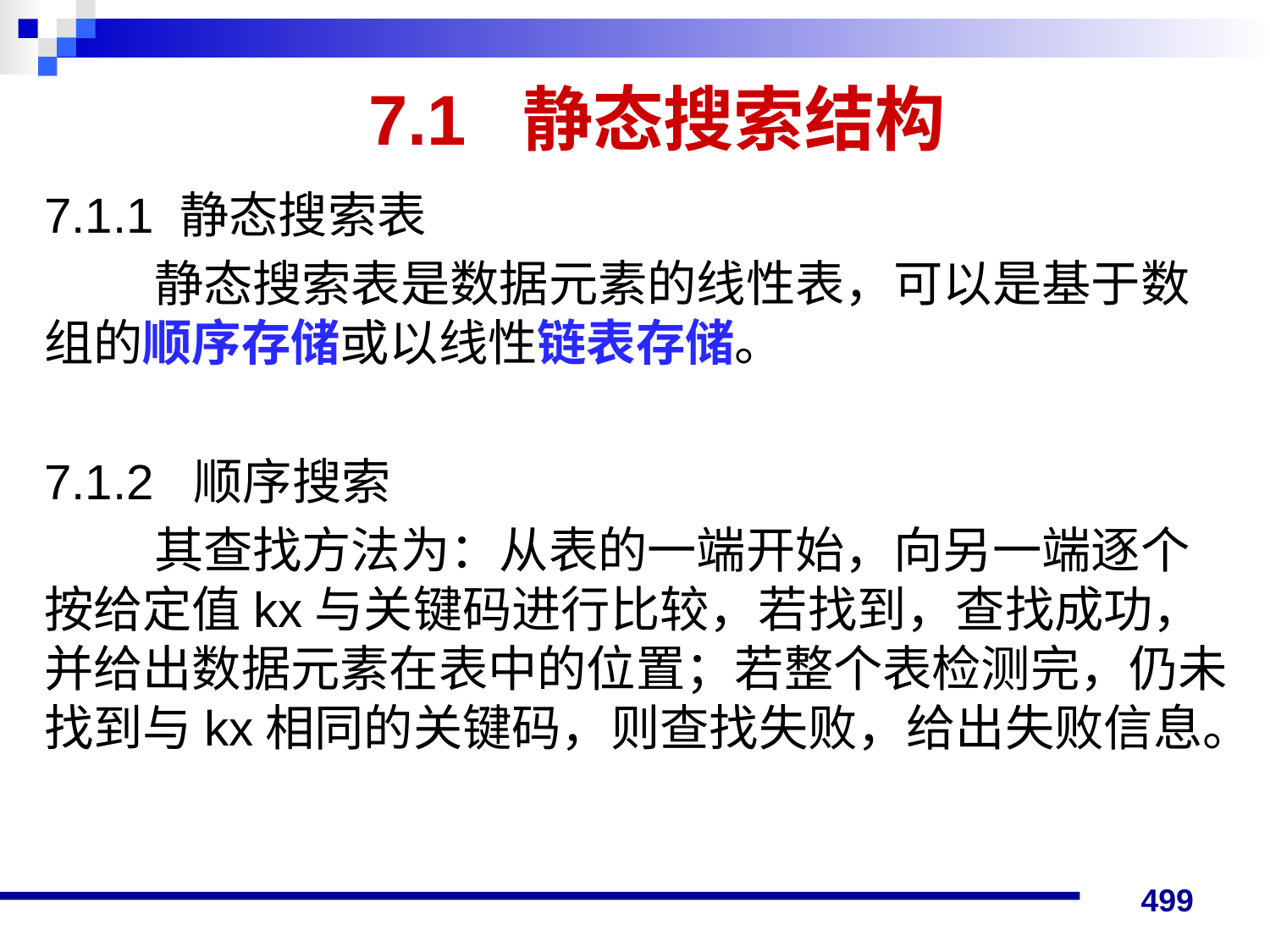

# 7.1  静态搜索结构
7.1.1 静态搜索表
静态搜索表是数据元素的线性表，可以是基于数组的顺序存储或以线性链表存储。

7.1.2  顺序搜索
其查找方法为：从表的一端开始，向另一端逐个按给定值kx与关键码进行比较，若找到，查找成功，并给出数据元素在表中的位置；若整个表检测完，仍未找到与kx相同的关键码，则查找失败，给出失败信息。
499